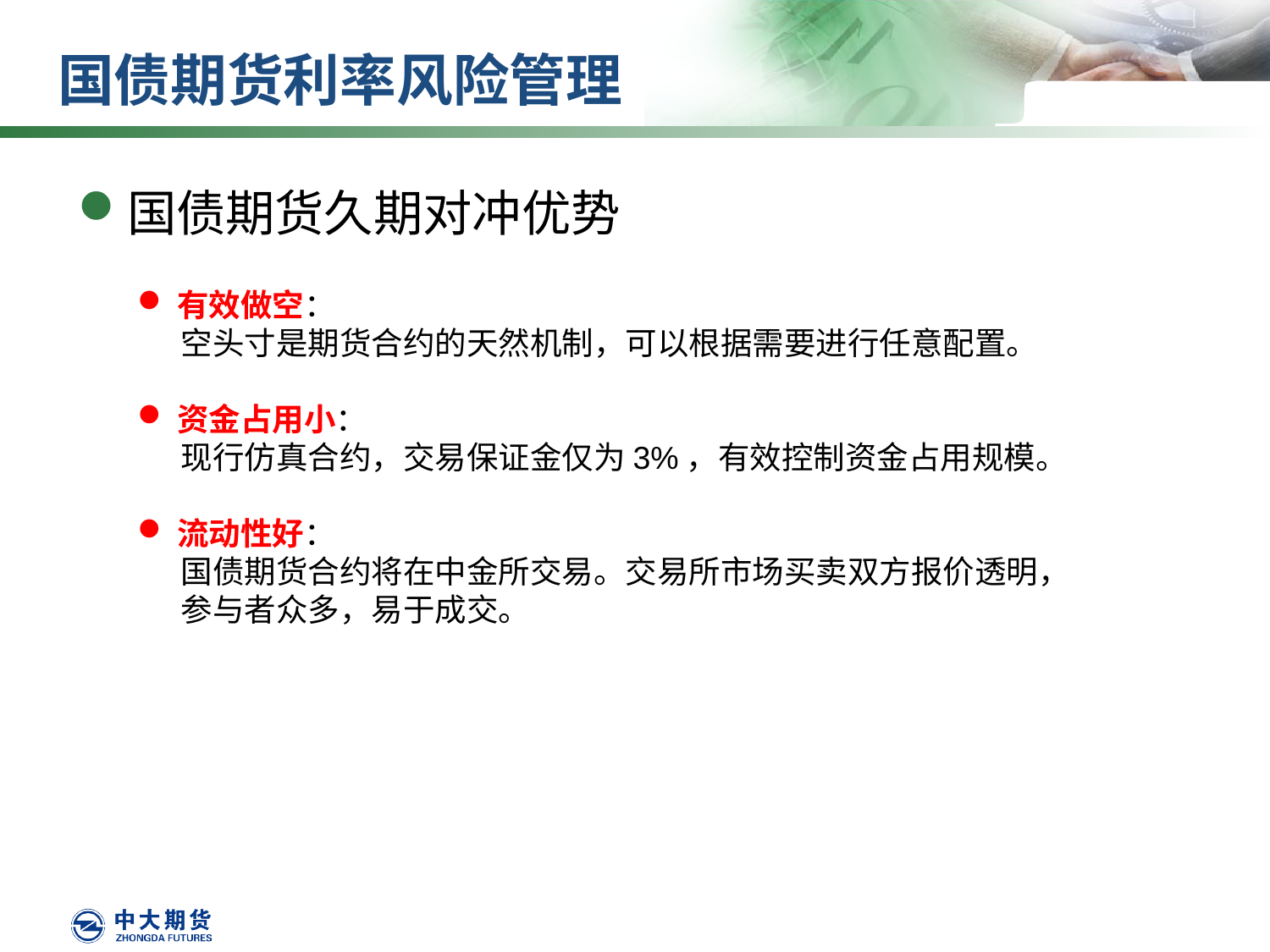

# 国债期货利率风险管理
国债期货久期对冲优势
有效做空：
     空头寸是期货合约的天然机制，可以根据需要进行任意配置。

资金占用小：
     现行仿真合约，交易保证金仅为3%，有效控制资金占用规模。

流动性好：
     国债期货合约将在中金所交易。交易所市场买卖双方报价透明，
     参与者众多，易于成交。